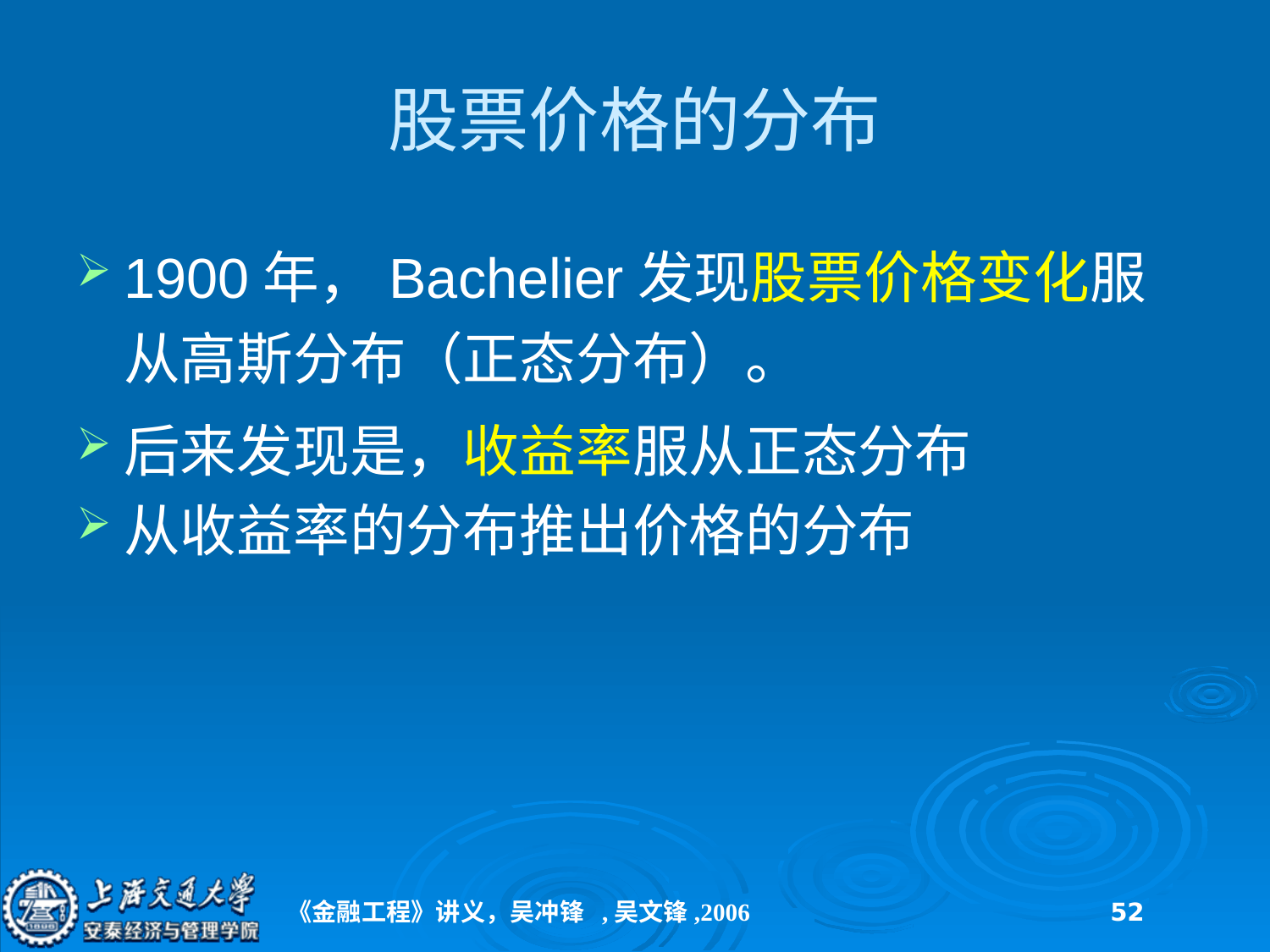

# 股票价格的分布
1900年，Bachelier发现股票价格变化服从高斯分布（正态分布）。
后来发现是，收益率服从正态分布
从收益率的分布推出价格的分布